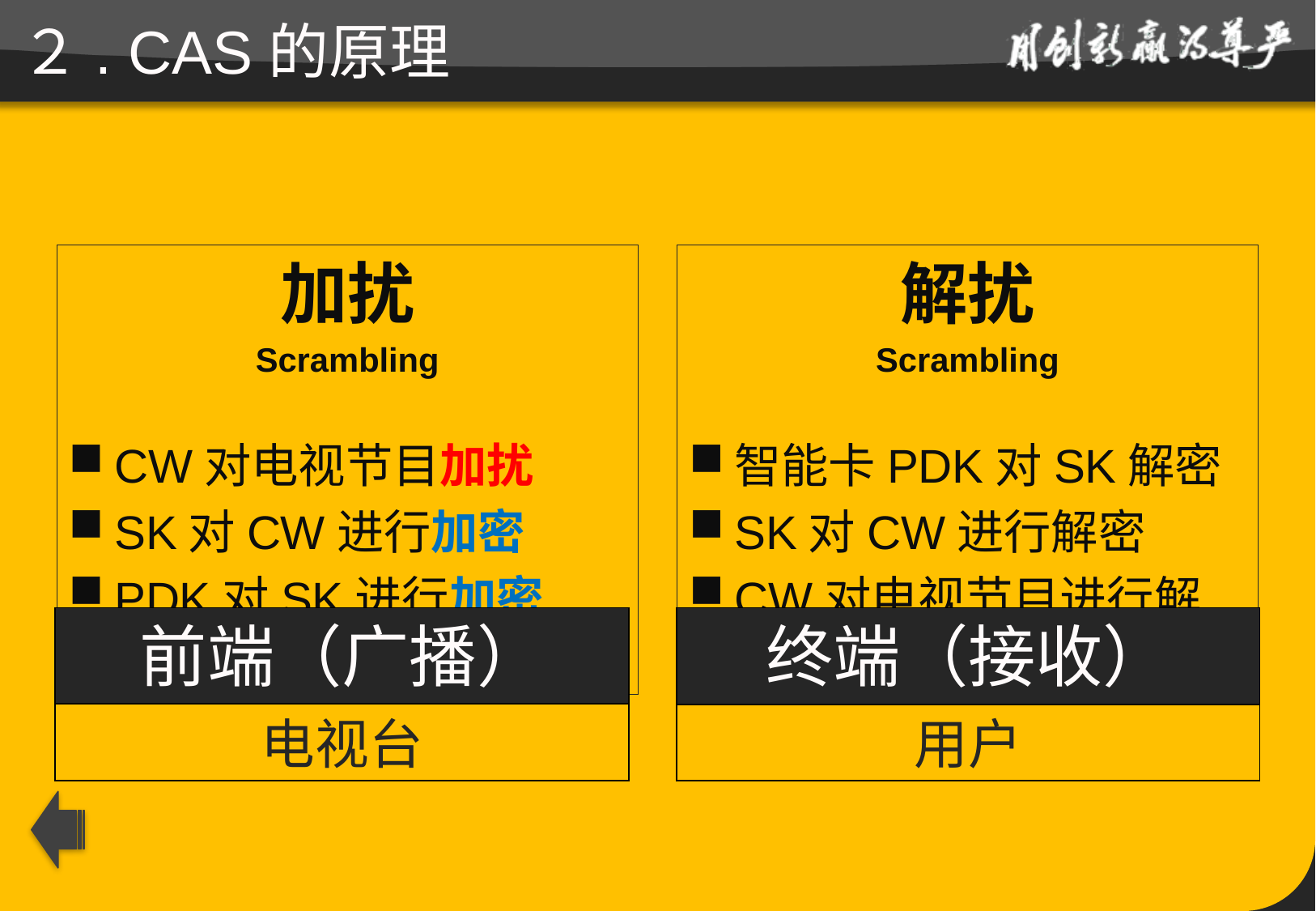

# ２. CAS的原理
加扰
Scrambling

CW对电视节目加扰
SK对CW进行加密
PDK对SK进行加密

解扰
Scrambling

智能卡PDK对SK解密
SK对CW进行解密
CW对电视节目进行解扰
前端（广播）
终端（接收）
电视台
用户